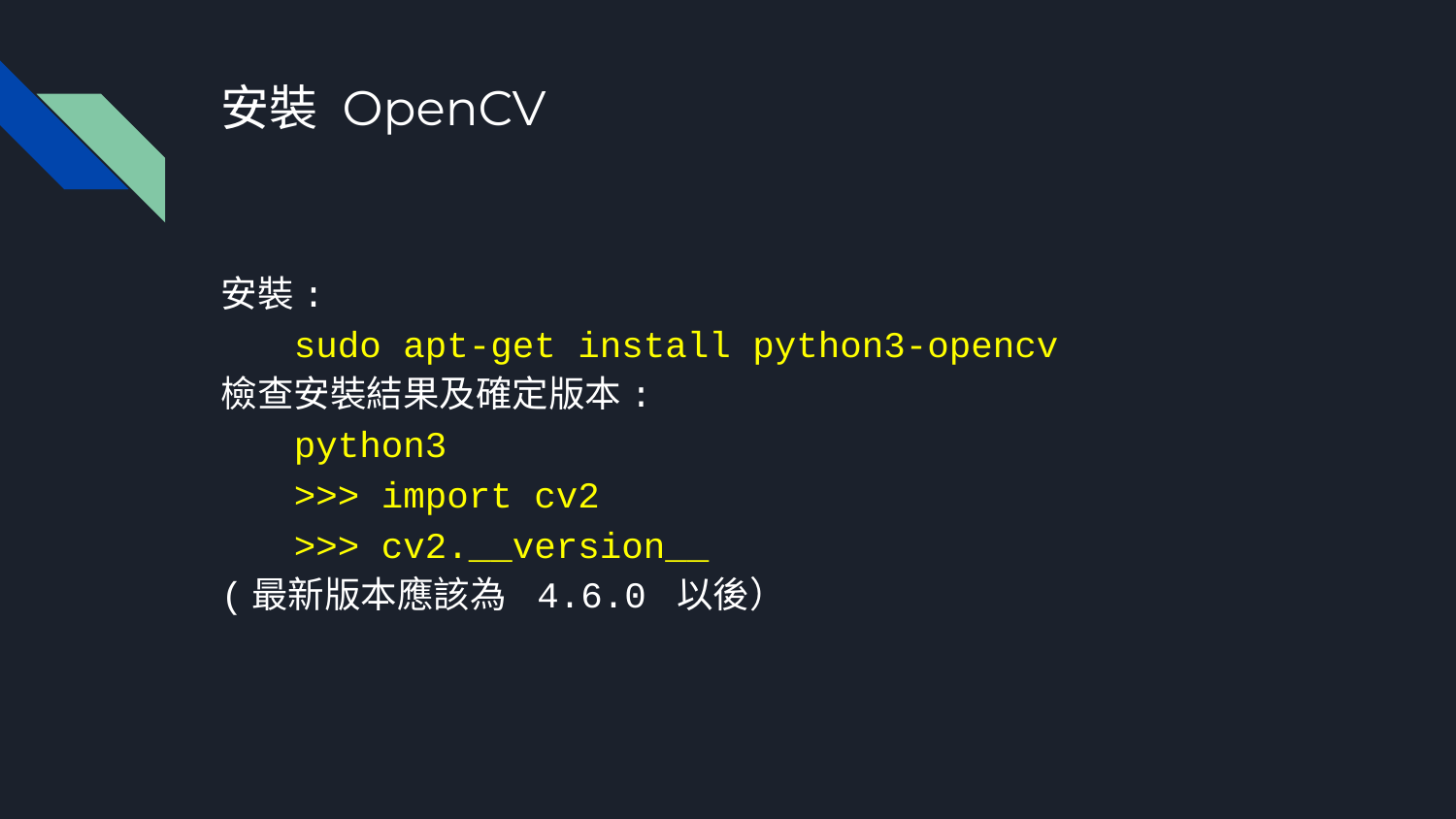

# 安裝 OpenCV
安裝:
sudo apt-get install python3-opencv
檢查安裝結果及確定版本:
python3
>>> import cv2
>>> cv2.__version__
(最新版本應該為 4.6.0 以後）